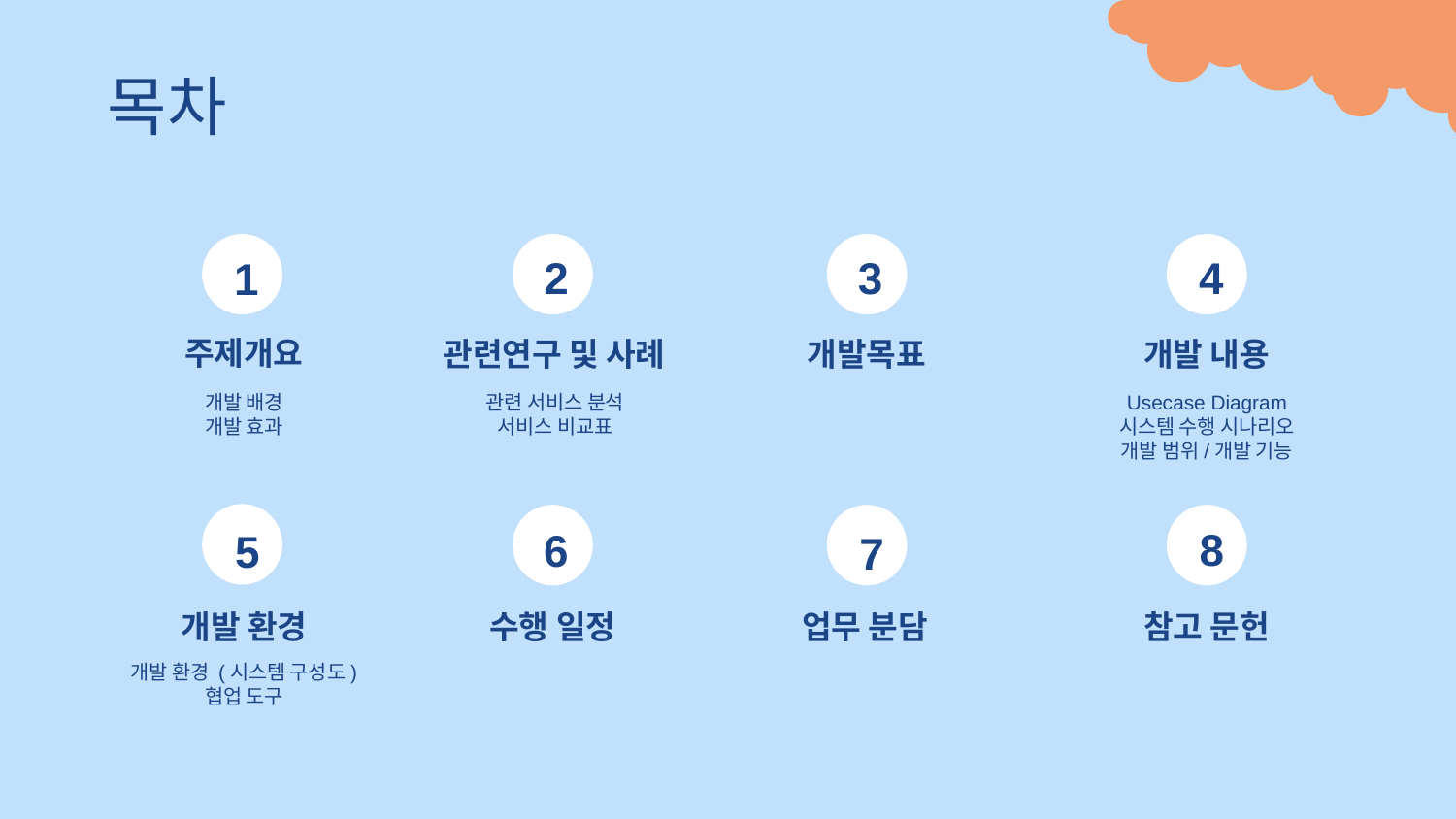

목차

2

3

4

1
주제개요
# 관련연구 및 사례
개발목표
개발 내용
개발 배경
개발 효과
관련 서비스 분석
서비스 비교표
Usecase Diagram
시스템 수행 시나리오
개발 범위/개발 기능

5

6

7

8
수행 일정
업무 분담
참고 문헌
개발 환경
개발 환경 (시스템 구성도)
협업 도구